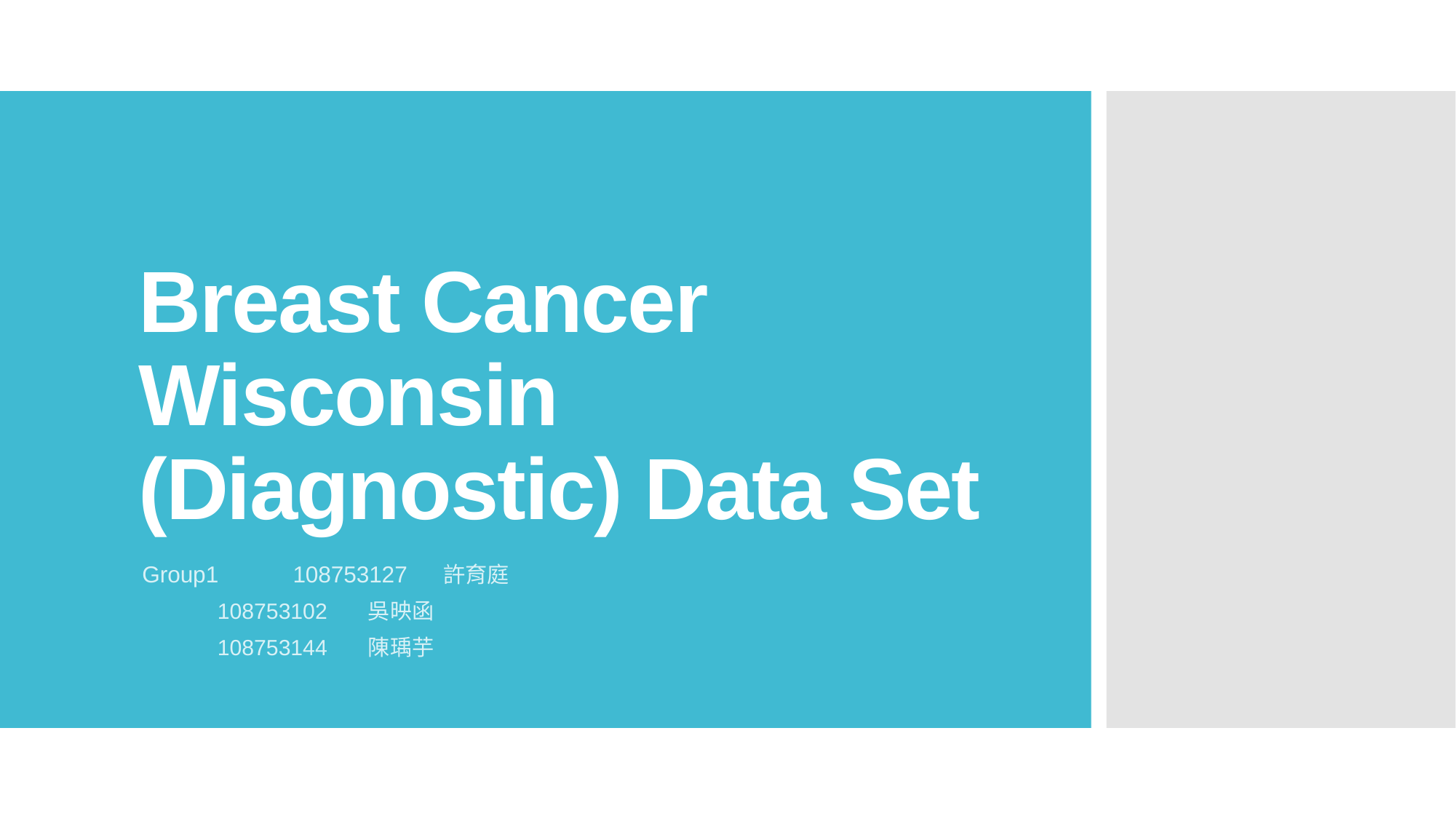

# Breast Cancer Wisconsin (Diagnostic) Data Set
Group1	108753127	許育庭
	108753102	吳映函
	108753144	陳瑀芋